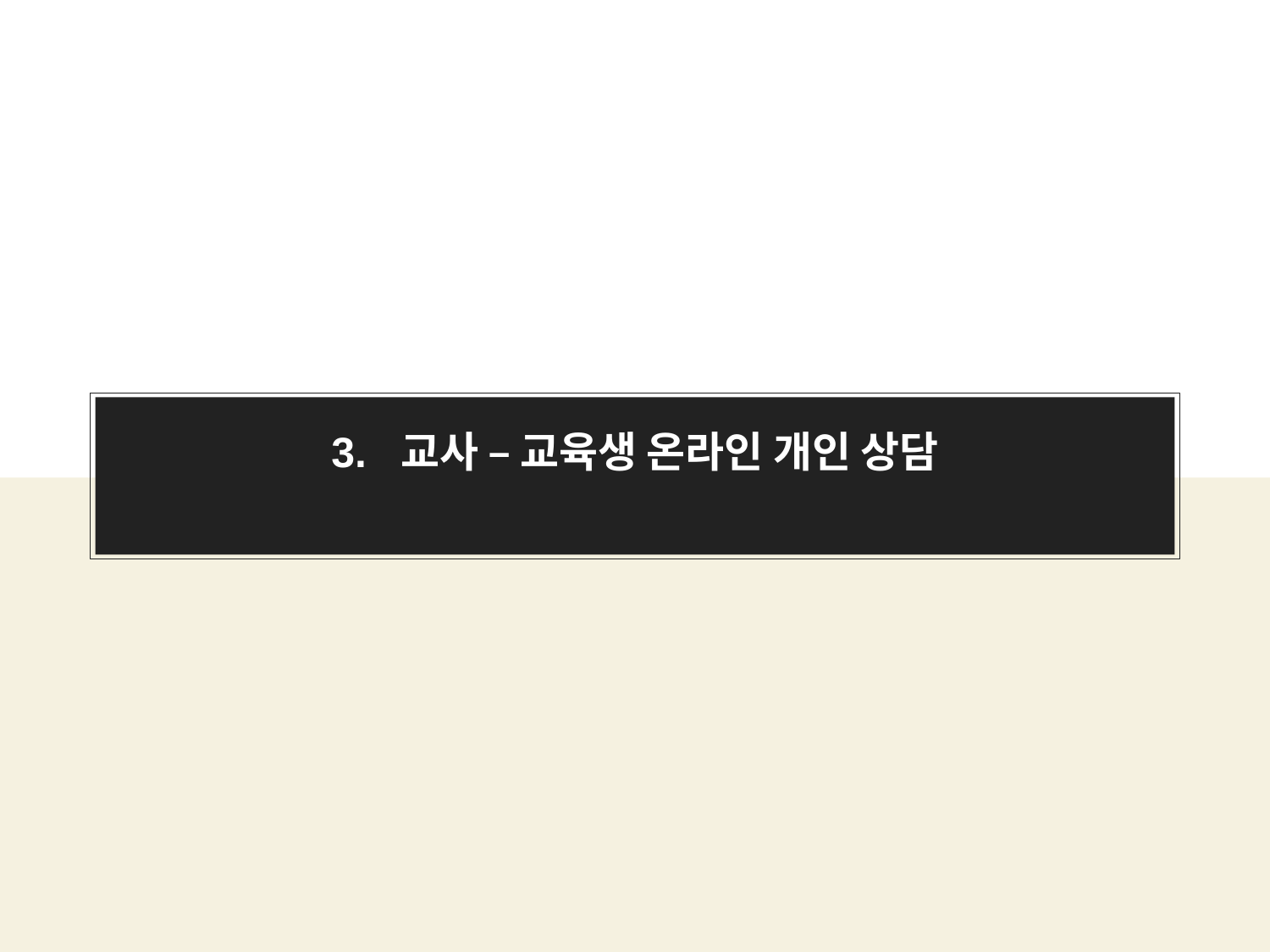

# 3.  교사 – 교육생 온라인 개인 상담